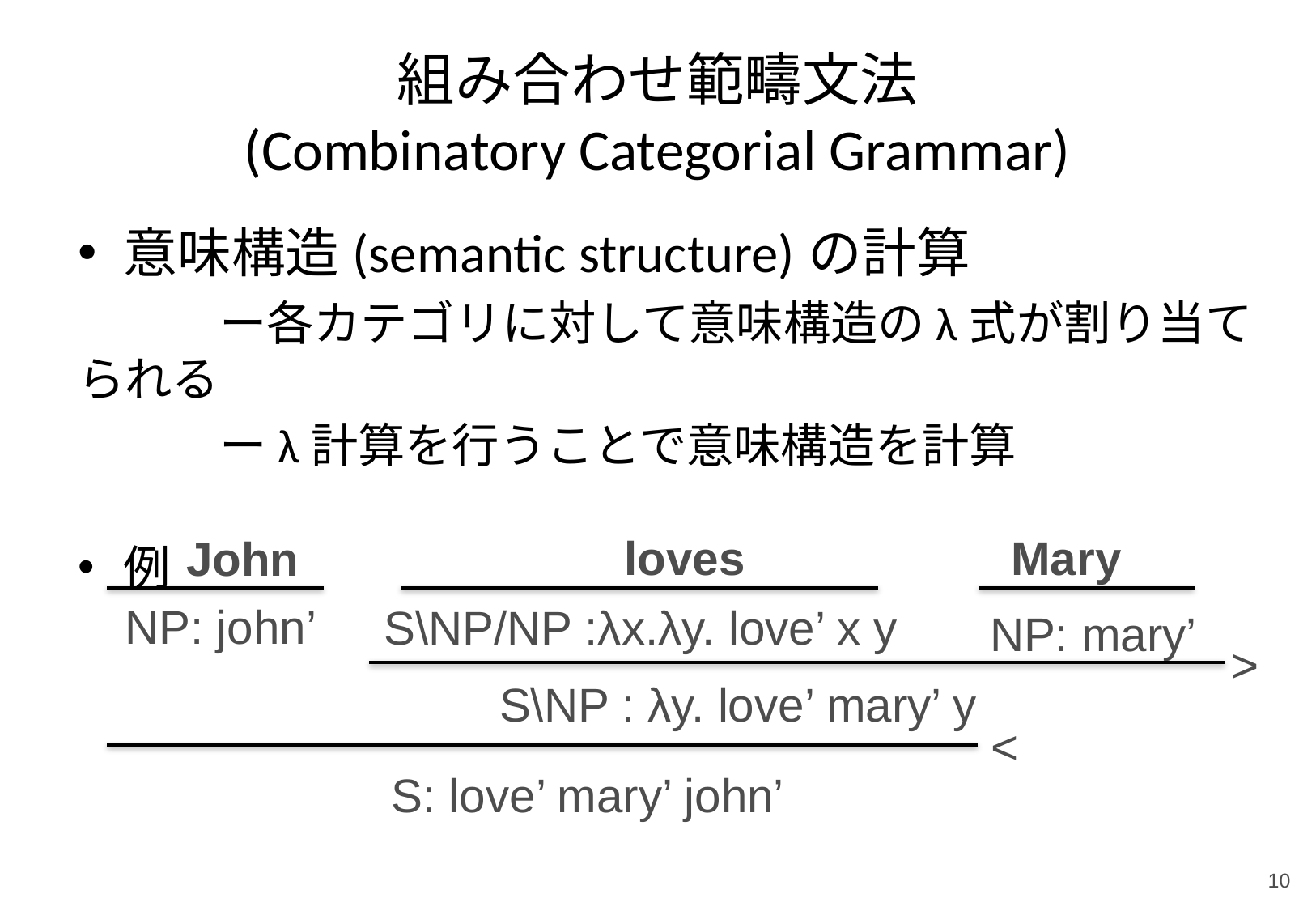

# 組み合わせ範疇文法 (Combinatory Categorial Grammar)
意味構造(semantic structure)の計算
　　　ー各カテゴリに対して意味構造のλ式が割り当てられる
　　　ーλ計算を行うことで意味構造を計算

例
loves
Mary
John
NP: john’
S\NP/NP :λx.λy. love’ x y
NP: mary’
>
S\NP : λy. love’ mary’ y
<
S: love’ mary’ john’
10